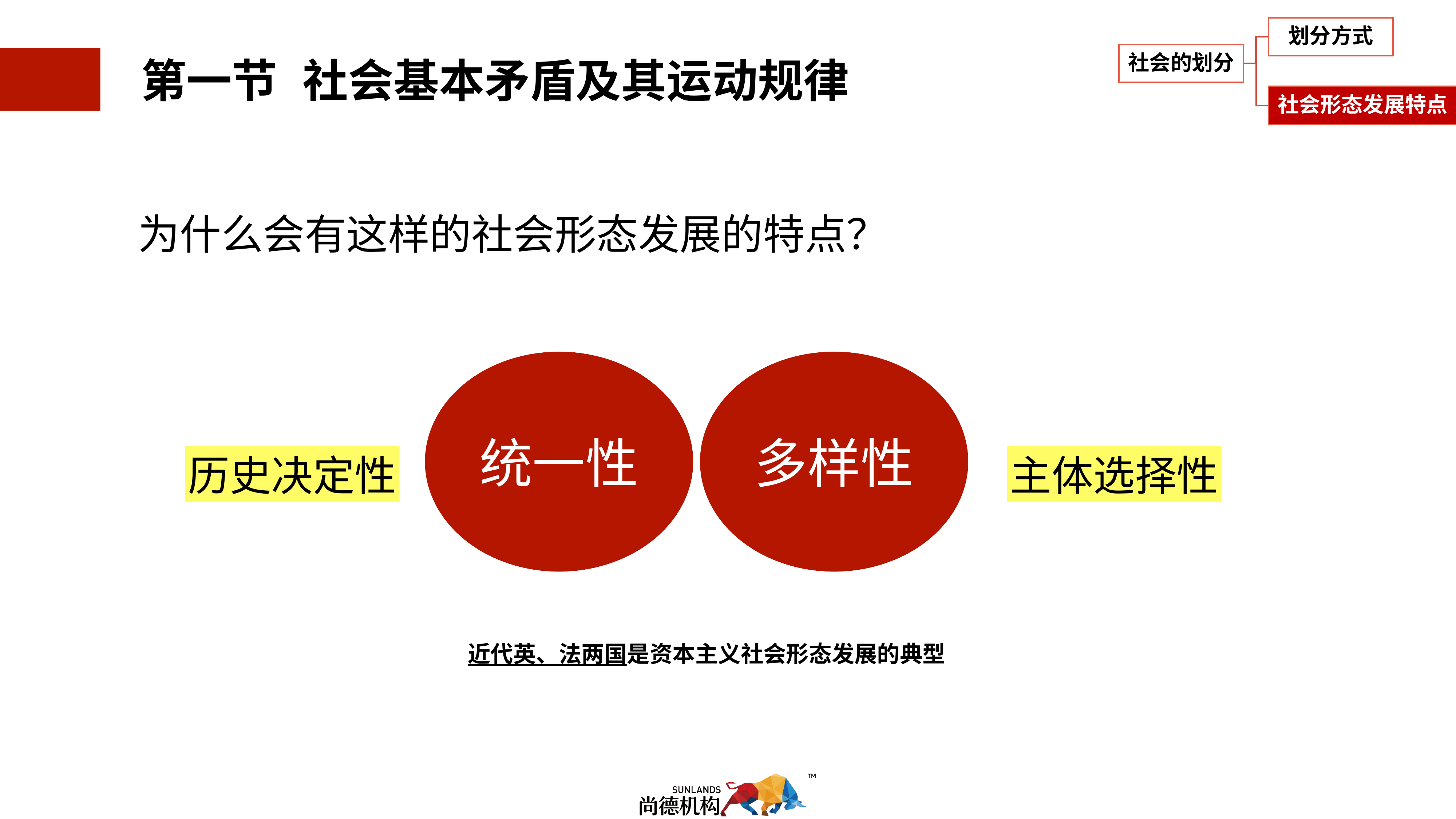

社会的划分
划分方式
社会形态发展特点
为什么会有这样的社会形态发展的特点？
统一性
多样性
历史决定性
主体选择性
近代英、法两国是资本主义社会形态发展的典型